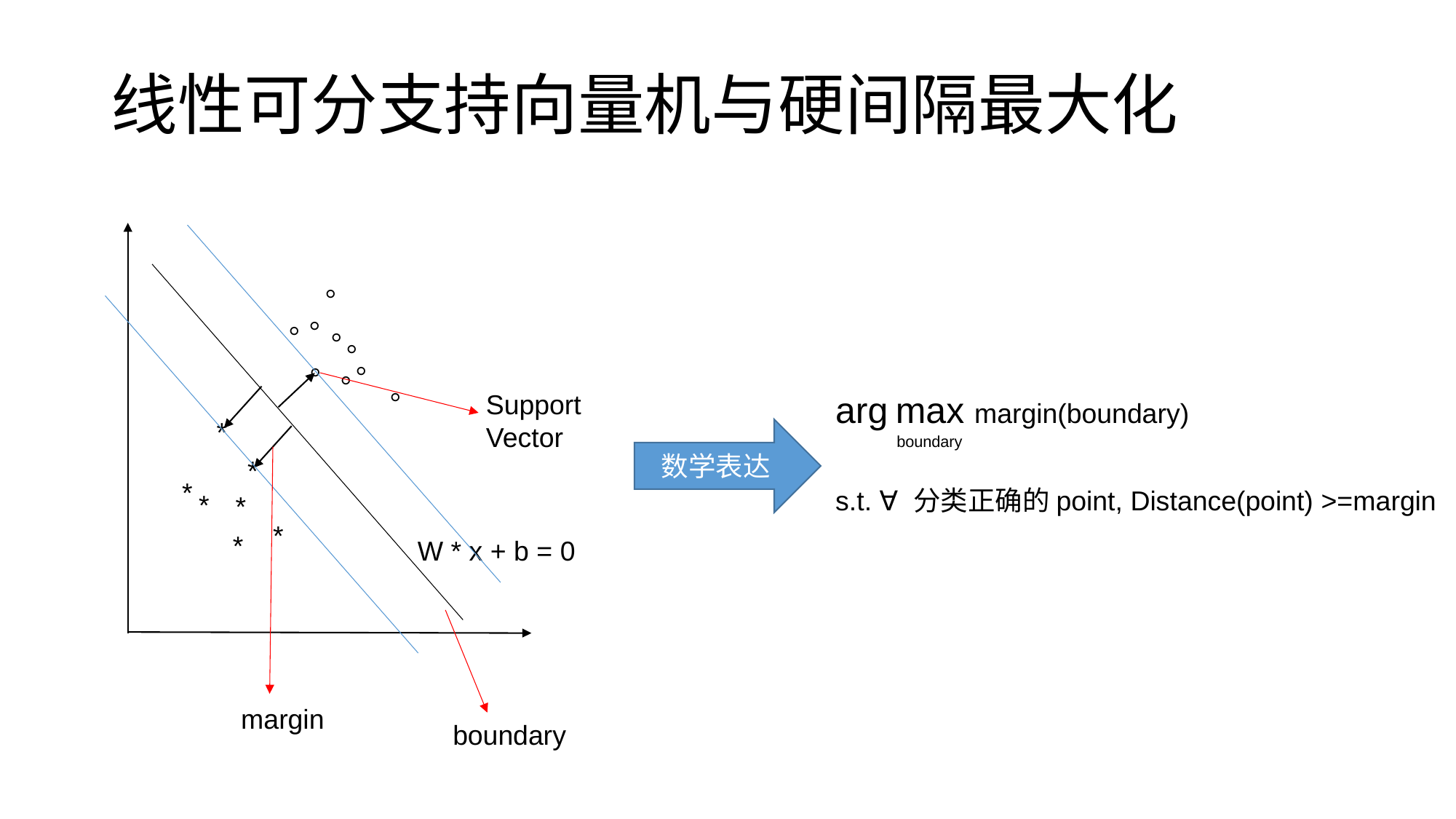

# 线性可分支持向量机与硬间隔最大化
。
。
。
。
。
。
。
。
。
arg max margin(boundary)
             boundary

s.t. ∀分类正确的point, Distance(point) >=margin
Support Vector
*
数学表达
*
*
*
*
*
*
W * x + b = 0
margin
boundary